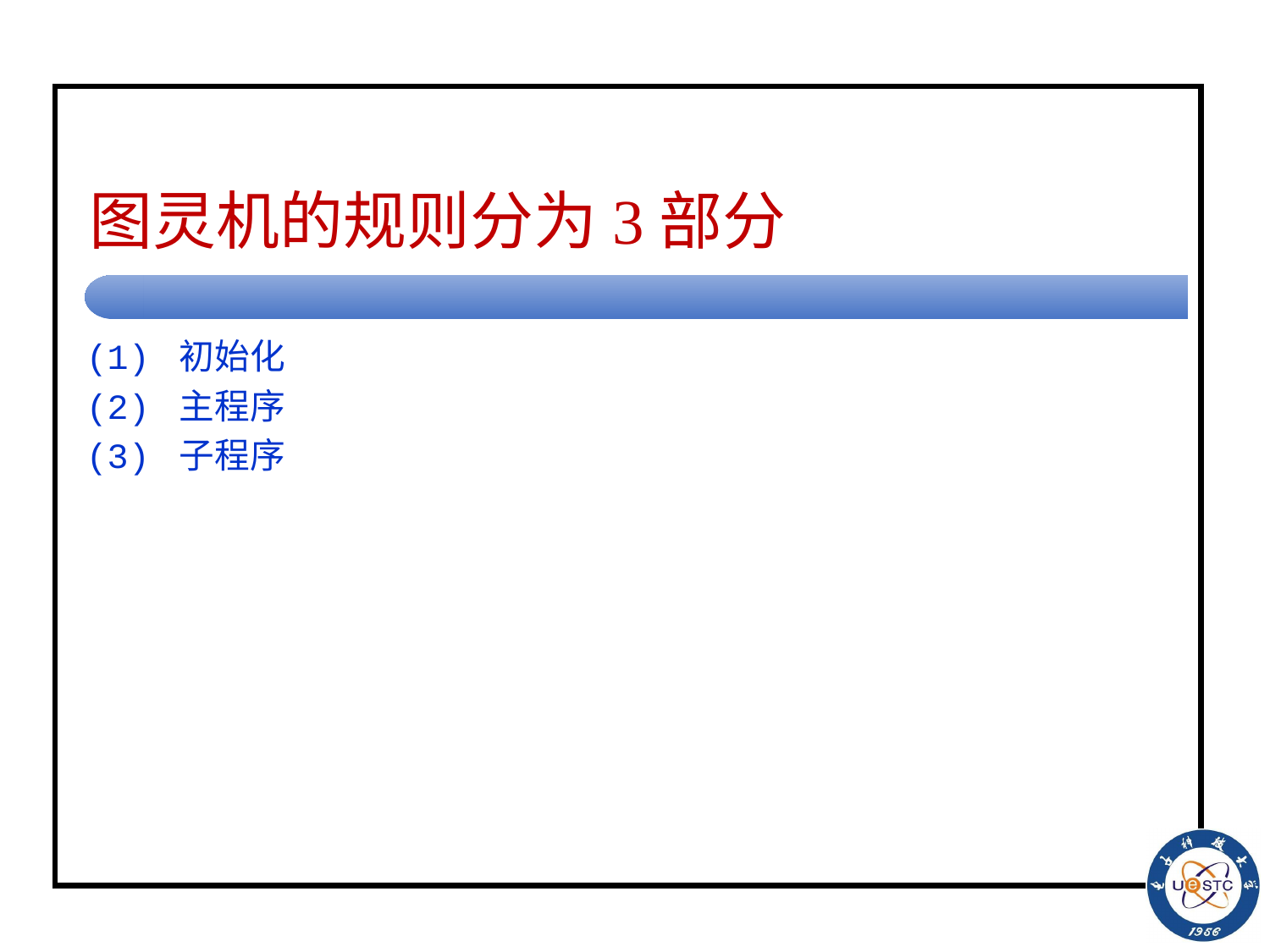

# 图灵机的规则分为3部分
(1) 初始化
(2) 主程序
(3) 子程序